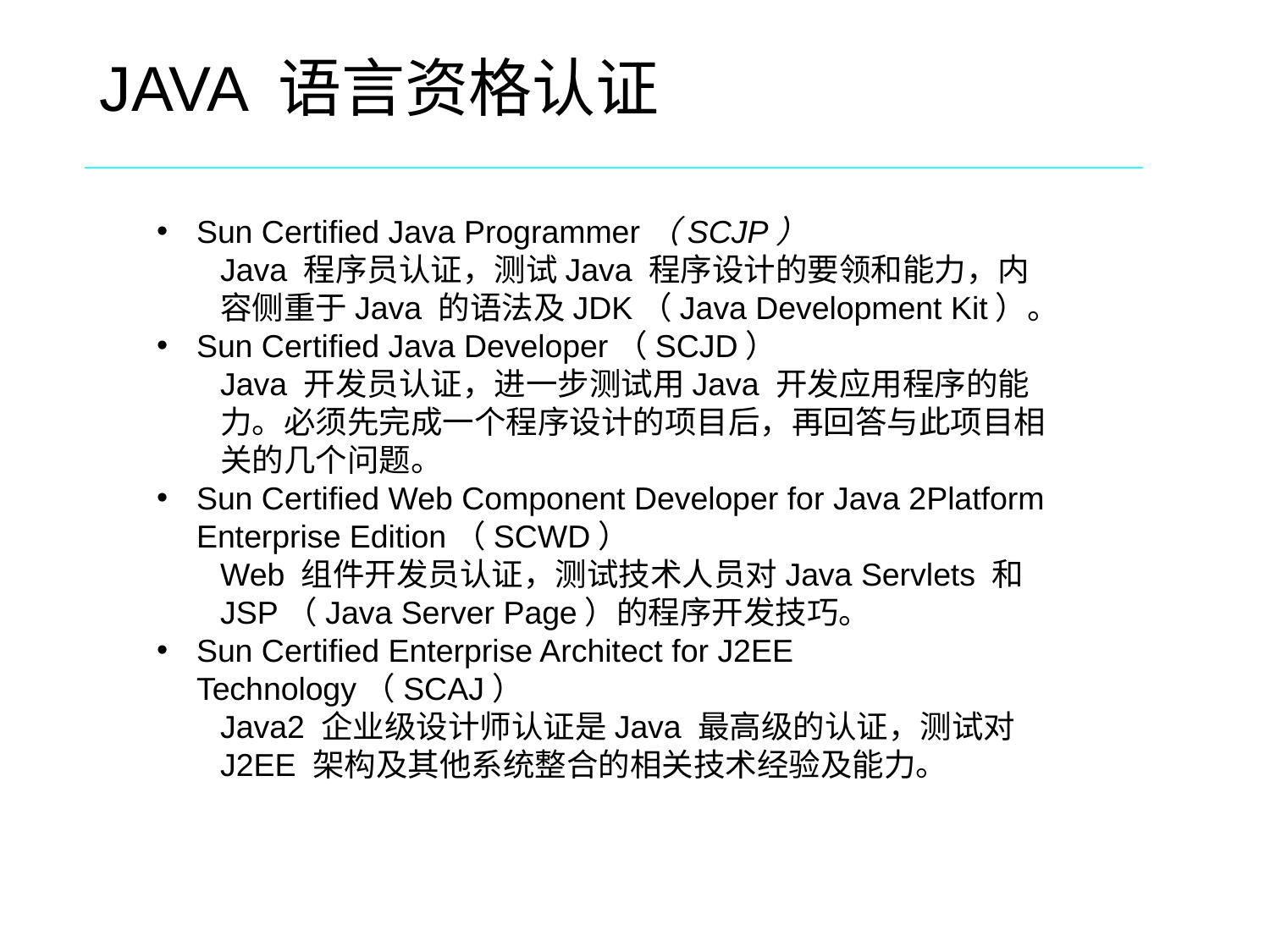

JAVA 语言资格认证

Sun Certified Java Programmer（SCJP）
Java 程序员认证，测试Java 程序设计的要领和能力，内容侧重于Java 的语法及JDK（Java Development Kit）。
Sun Certified Java Developer（SCJD）
Java 开发员认证，进一步测试用Java 开发应用程序的能力。必须先完成一个程序设计的项目后，再回答与此项目相关的几个问题。
Sun Certified Web Component Developer for Java 2Platform Enterprise Edition（SCWD）
Web 组件开发员认证，测试技术人员对Java Servlets 和JSP（Java Server Page）的程序开发技巧。
Sun Certified Enterprise Architect for J2EE Technology（SCAJ）
Java2 企业级设计师认证是Java 最高级的认证，测试对J2EE 架构及其他系统整合的相关技术经验及能力。